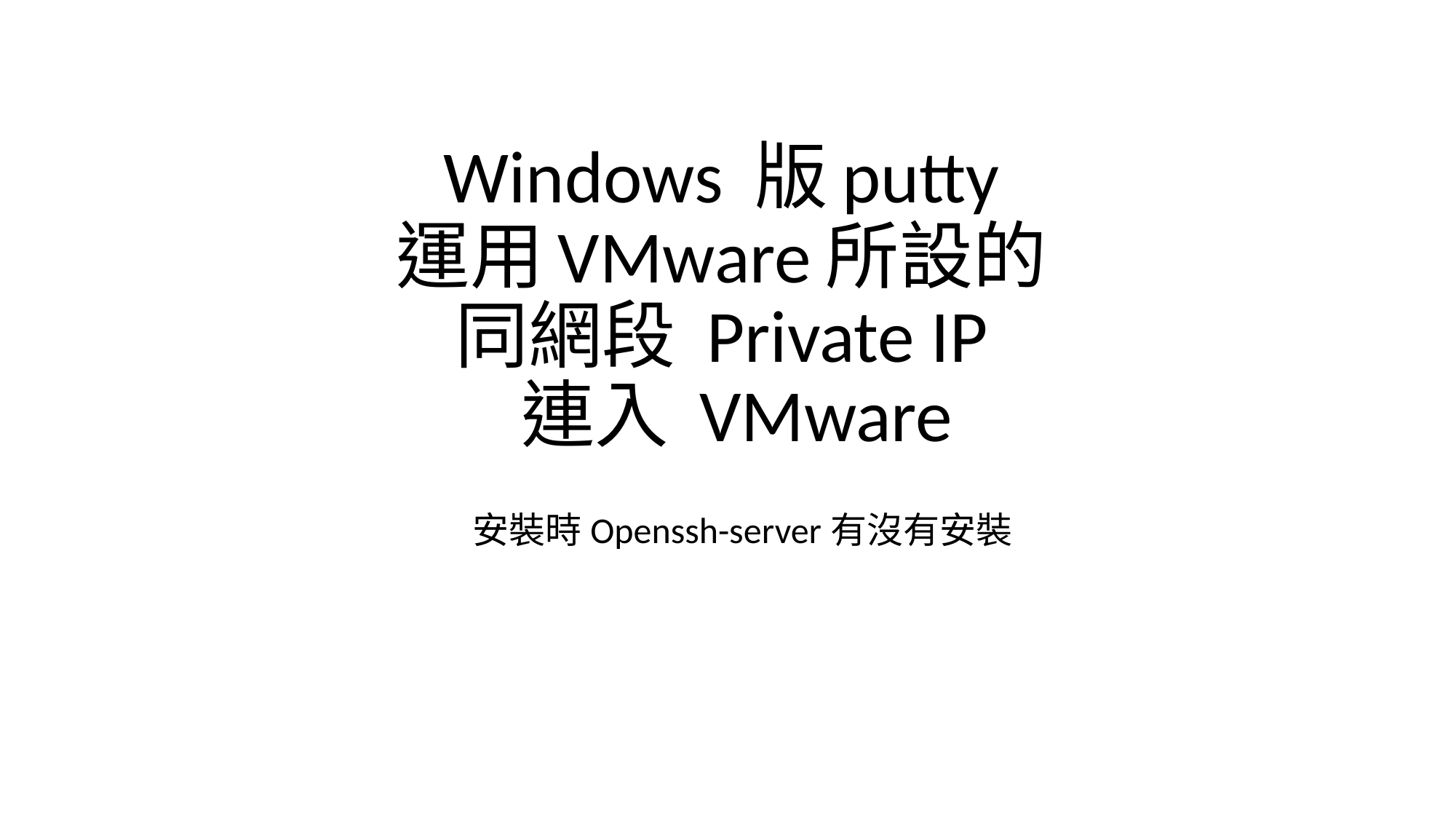

# Windows 版putty 運用VMware所設的 同網段 Private IP 連入 VMware
安裝時Openssh-server有沒有安裝